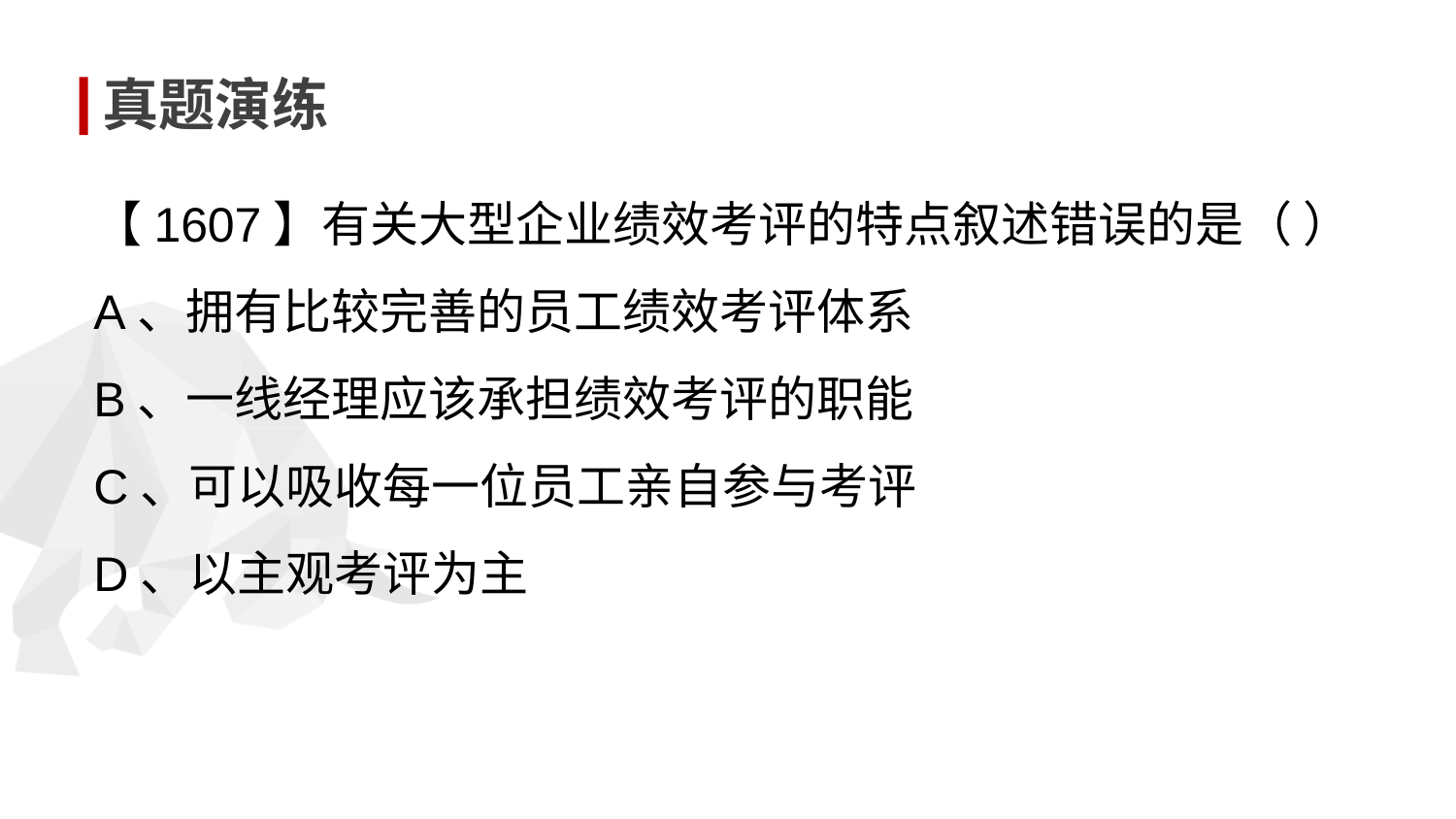

真题演练
【1607】有关大型企业绩效考评的特点叙述错误的是（ ）
A、拥有比较完善的员工绩效考评体系
B、一线经理应该承担绩效考评的职能
C、可以吸收每一位员工亲自参与考评
D、以主观考评为主